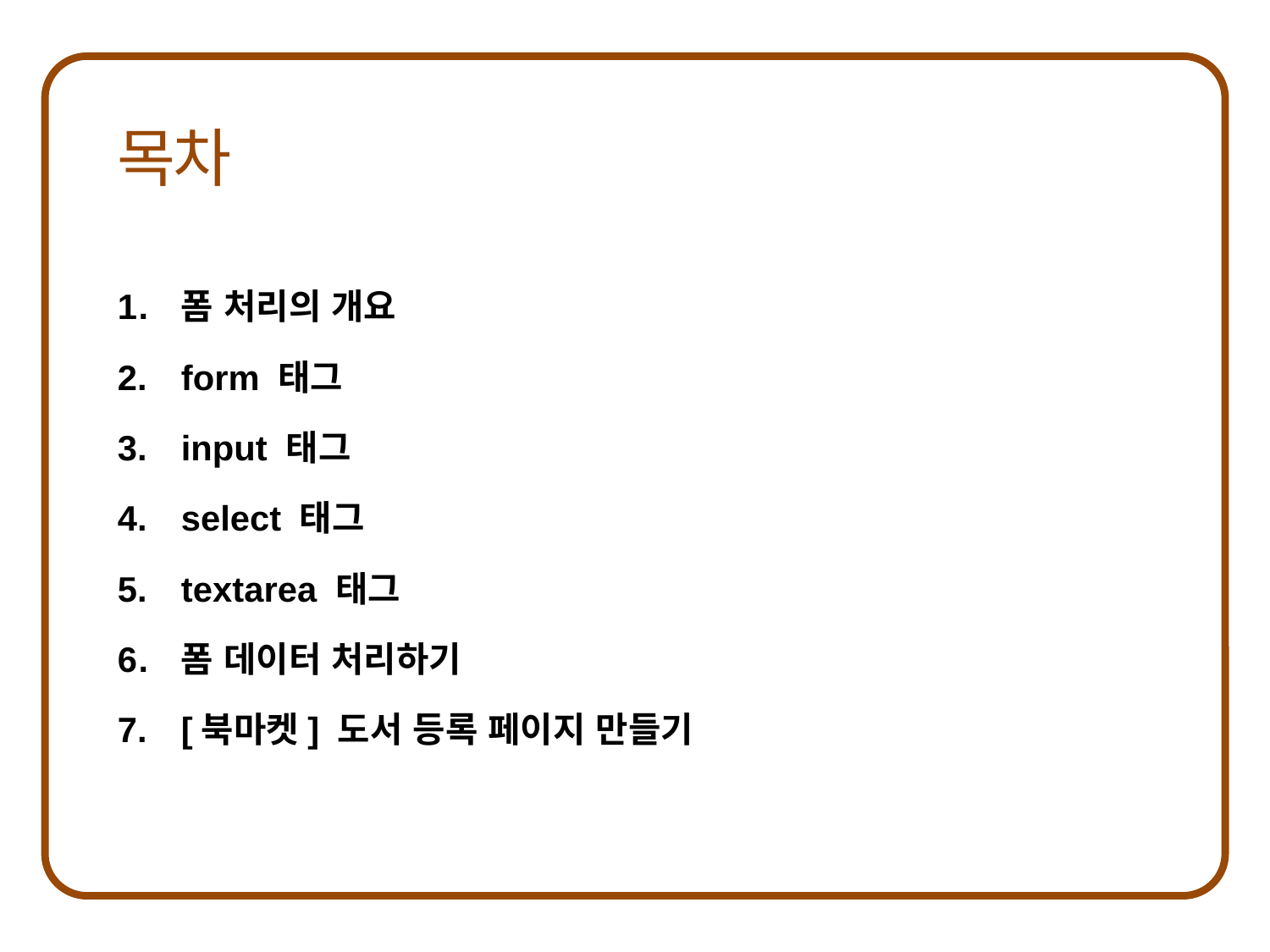

폼 처리의 개요
form 태그
input 태그
select 태그
textarea 태그
폼 데이터 처리하기
[북마켓] 도서 등록 페이지 만들기